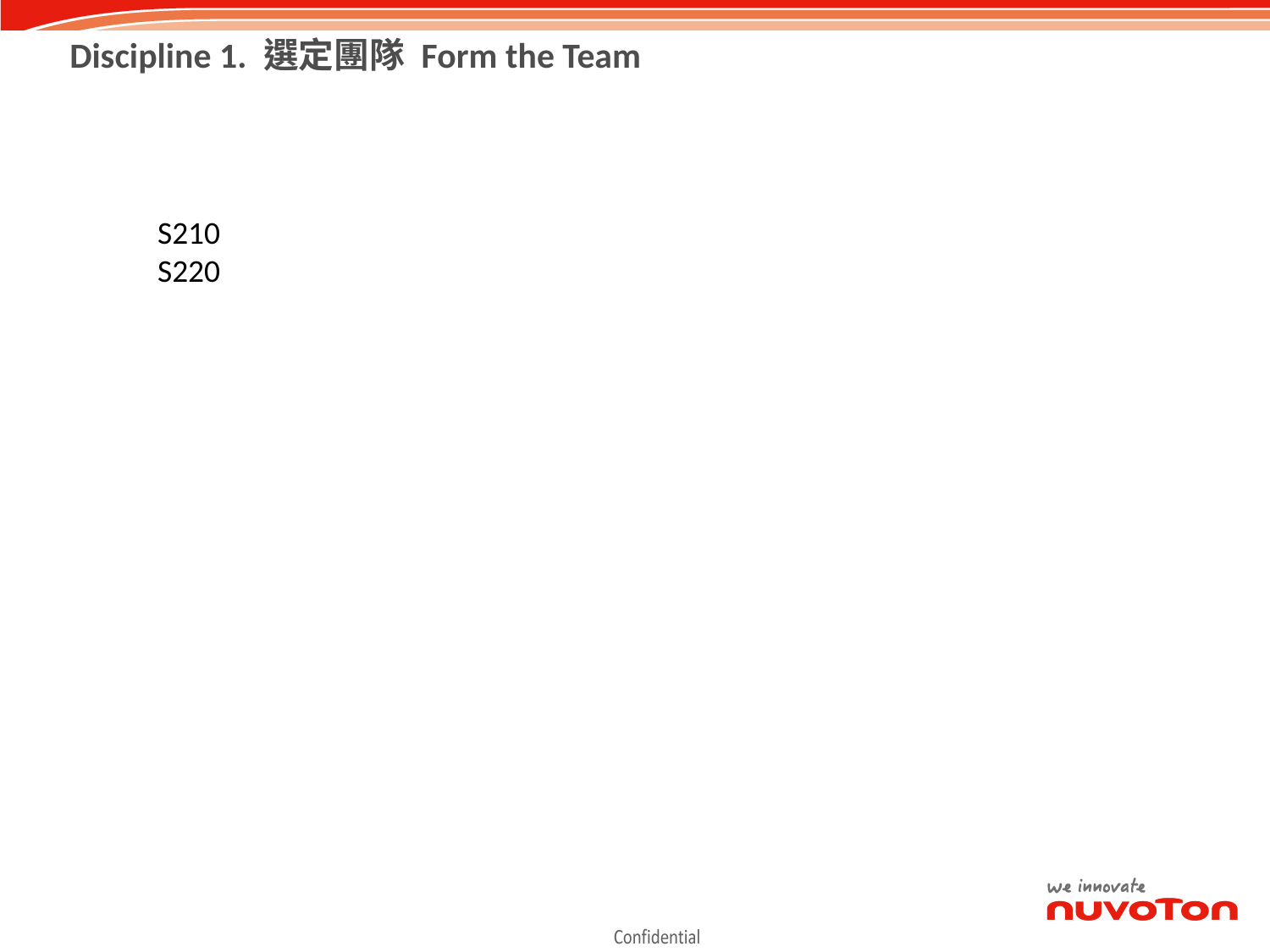

Discipline 1. 選定團隊 Form the Team
S210
S220